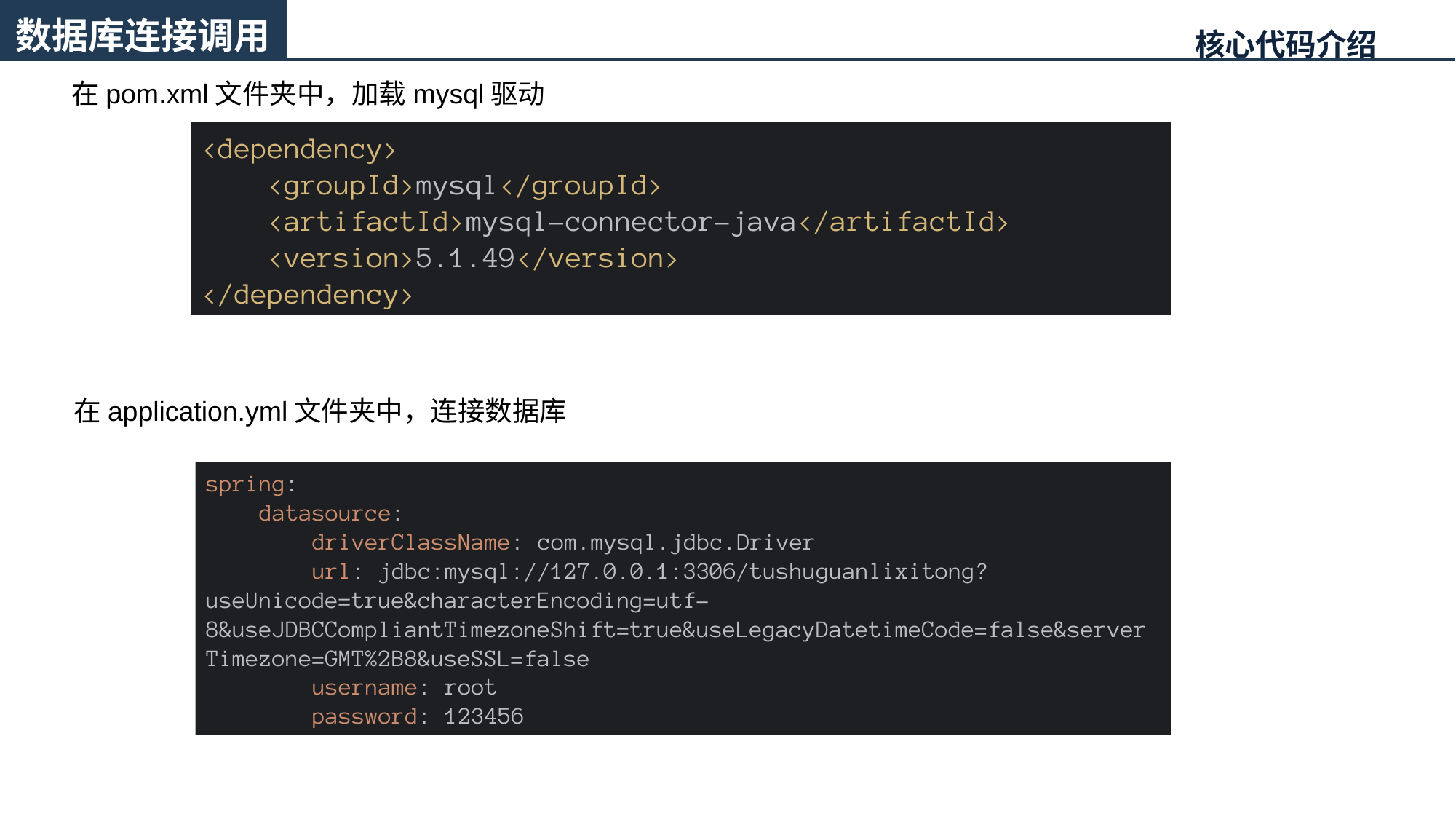

数据库连接调用
核心代码介绍
在pom.xml文件夹中，加载mysql驱动
<dependency>
    <groupId>mysql</groupId>
    <artifactId>mysql-connector-java</artifactId>
    <version>5.1.49</version>
</dependency>
在application.yml文件夹中，连接数据库
spring:
    datasource:
        driverClassName: com.mysql.jdbc.Driver
        url: jdbc:mysql://127.0.0.1:3306/tushuguanlixitong?useUnicode=true&characterEncoding=utf-8&useJDBCCompliantTimezoneShift=true&useLegacyDatetimeCode=false&serverTimezone=GMT%2B8&useSSL=false
        username: root
        password: 123456